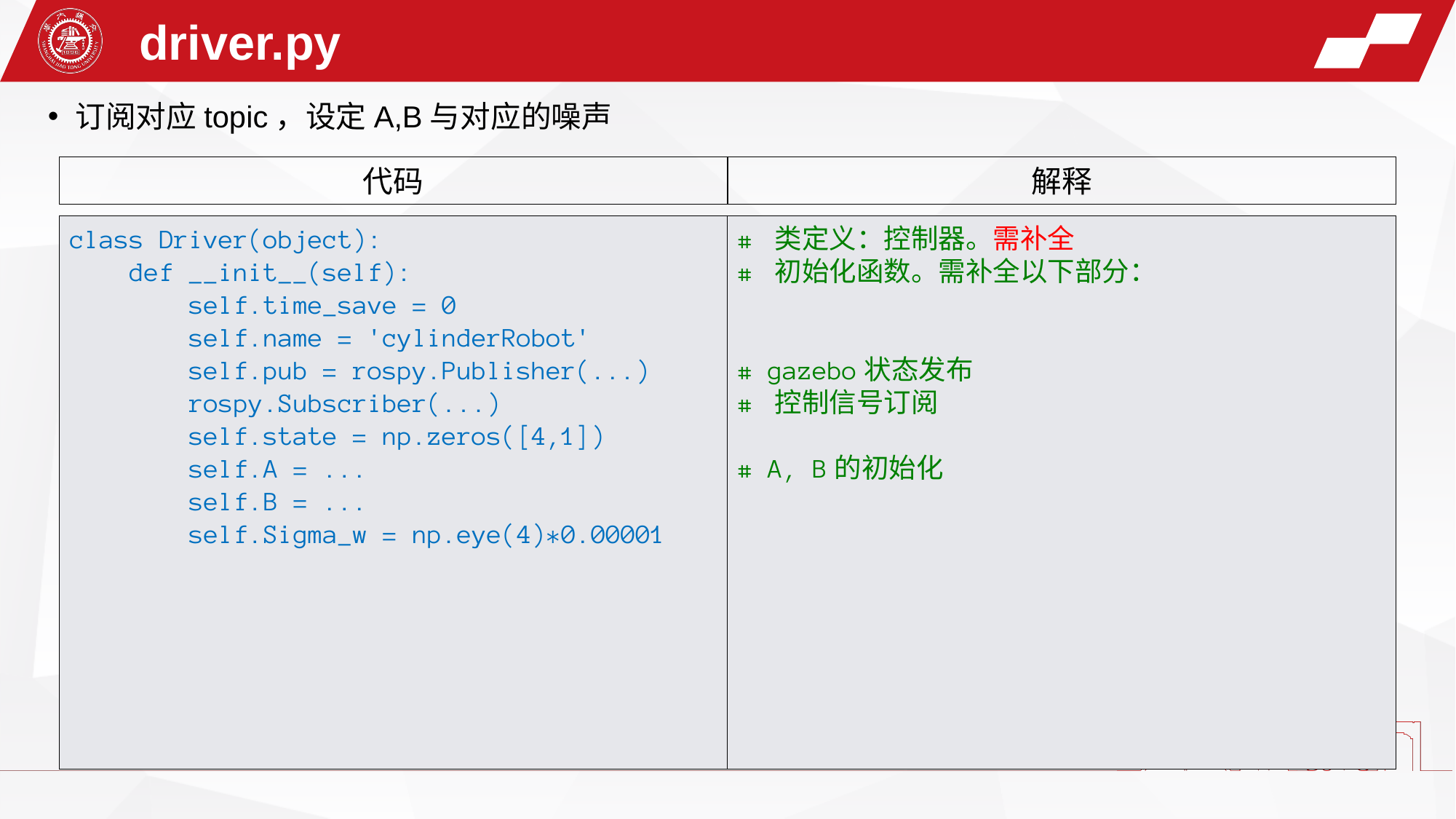

driver.py
订阅对应topic，设定A,B与对应的噪声
代码
解释
class Driver(object):
    def __init__(self):
        self.time_save = 0
        self.name = 'cylinderRobot'
        self.pub = rospy.Publisher(...)
        rospy.Subscriber(...)
        self.state = np.zeros([4,1])
        self.A = ...
        self.B = ...
        self.Sigma_w = np.eye(4)*0.00001

# 类定义：控制器。需补全
# 初始化函数。需补全以下部分：

# gazebo状态发布
# 控制信号订阅

# A, B的初始化